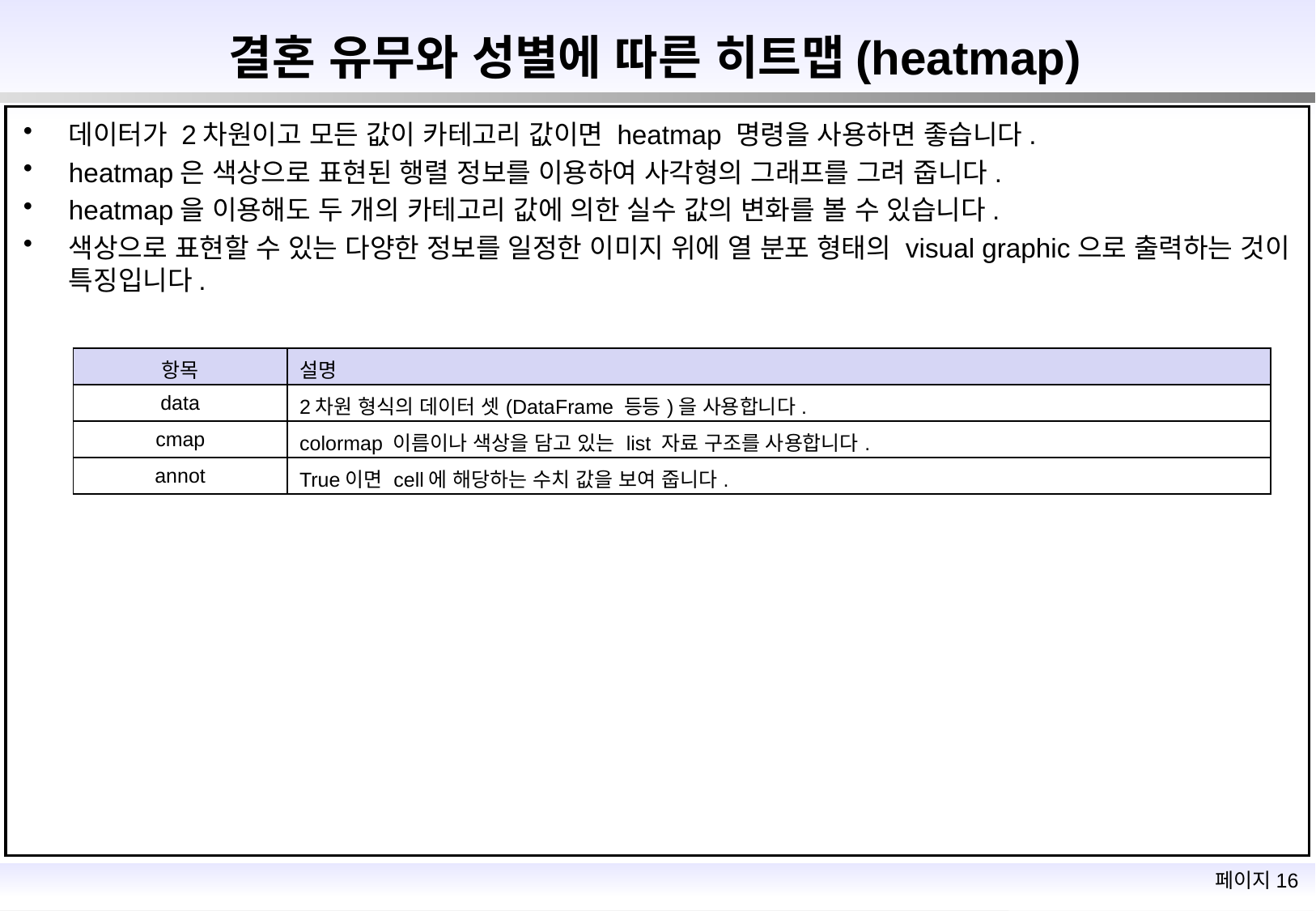

# 결혼 유무와 성별에 따른 히트맵(heatmap)
데이터가 2차원이고 모든 값이 카테고리 값이면 heatmap 명령을 사용하면 좋습니다.
heatmap은 색상으로 표현된 행렬 정보를 이용하여 사각형의 그래프를 그려 줍니다.
heatmap을 이용해도 두 개의 카테고리 값에 의한 실수 값의 변화를 볼 수 있습니다.
색상으로 표현할 수 있는 다양한 정보를 일정한 이미지 위에 열 분포 형태의 visual graphic으로 출력하는 것이 특징입니다.
| 항목 | 설명 |
| --- | --- |
| data | 2차원 형식의 데이터 셋(DataFrame 등등)을 사용합니다. |
| cmap | colormap 이름이나 색상을 담고 있는 list 자료 구조를 사용합니다. |
| annot | True이면 cell에 해당하는 수치 값을 보여 줍니다. |